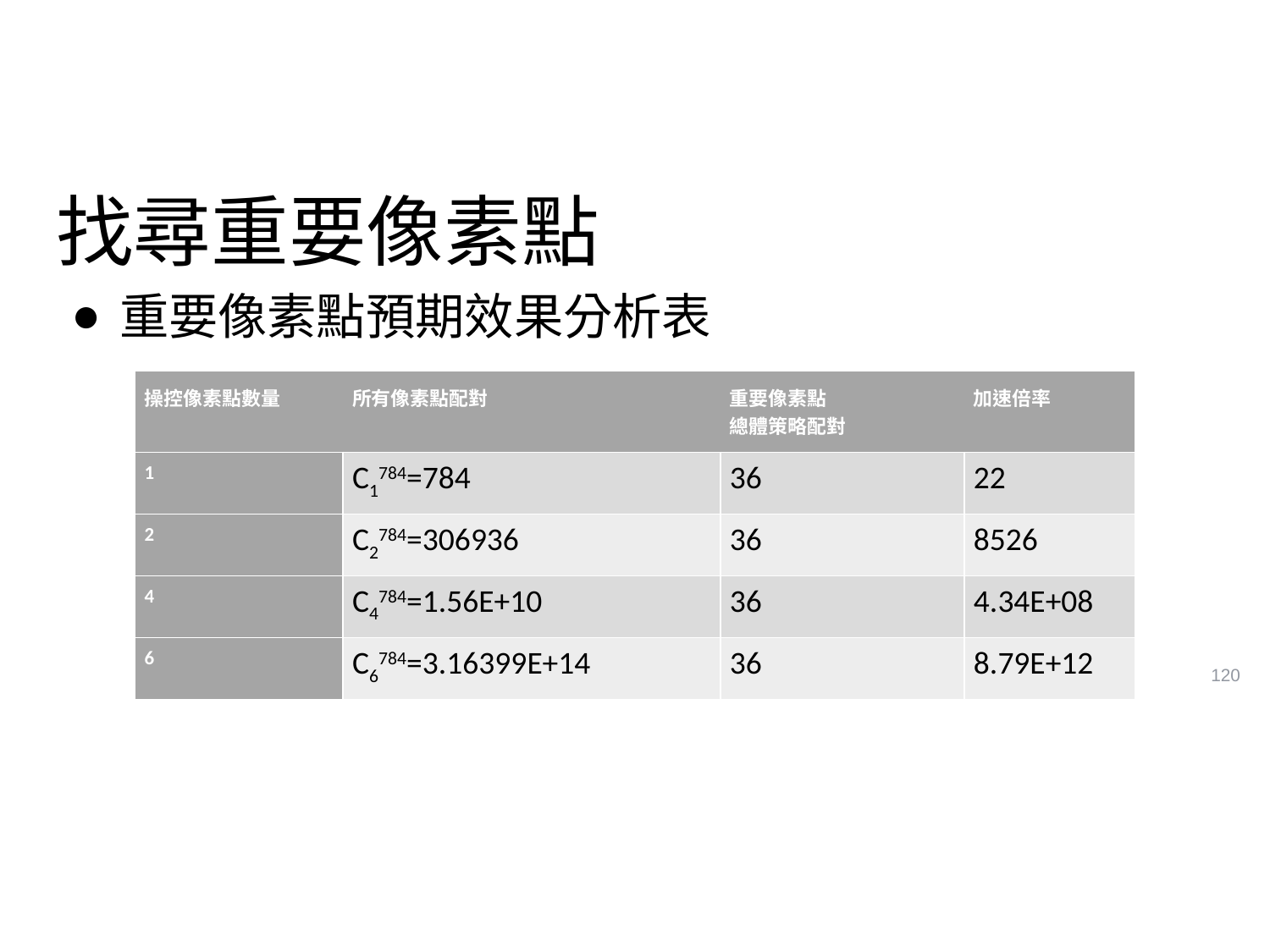

# 找尋重要像素點
重要像素點預期效果分析表
| 操控像素點數量 | 所有像素點配對 | 重要像素點 總體策略配對 | 加速倍率 |
| --- | --- | --- | --- |
| 1 | C1784=784 | 36 | 22 |
| 2 | C2784=306936 | 36 | 8526 |
| 4 | C4784=1.56E+10 | 36 | 4.34E+08 |
| 6 | C6784=3.16399E+14 | 36 | 8.79E+12 |
120